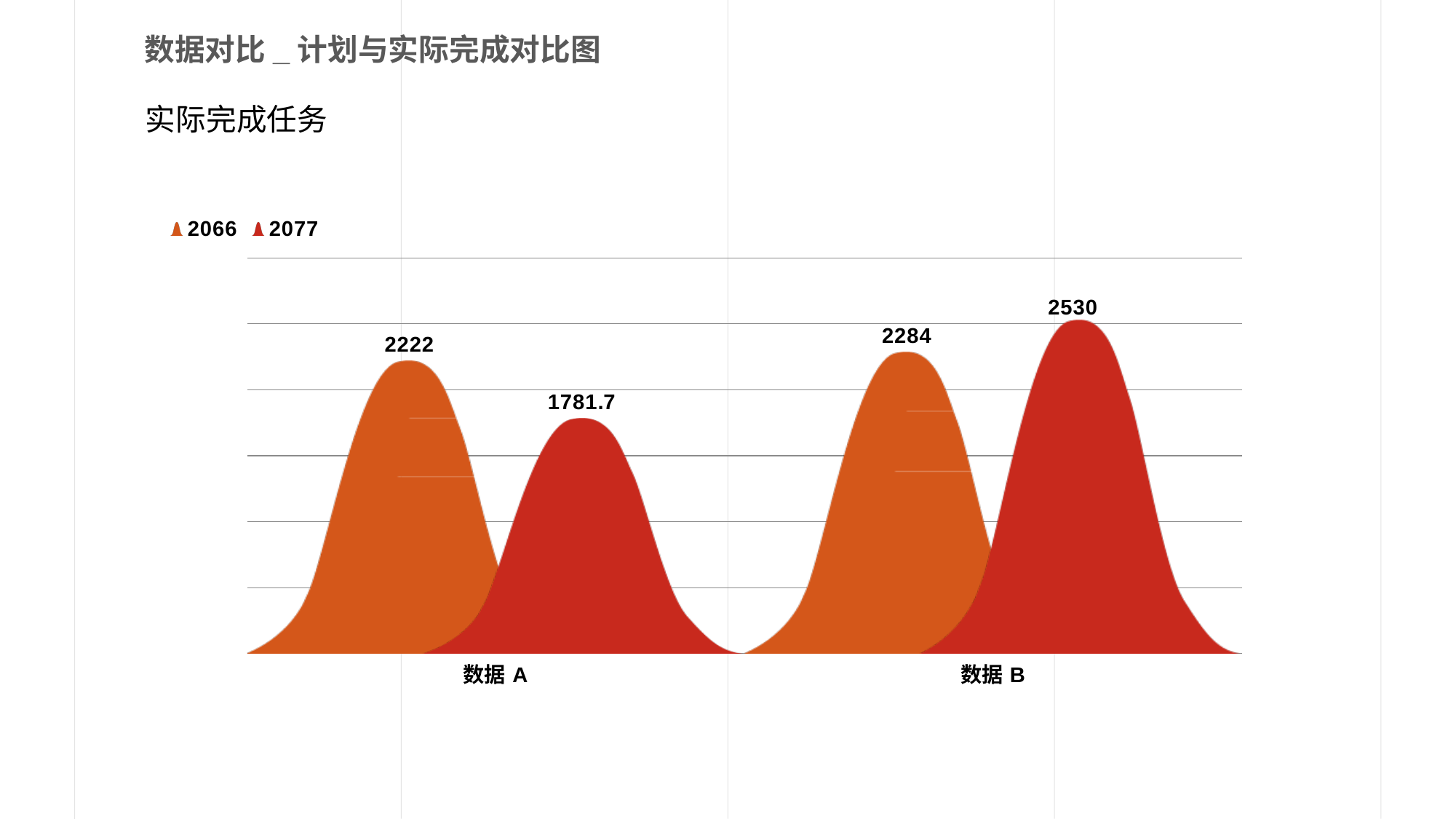

数据对比_计划与实际完成对比图
实际完成任务

### Chart

| Category | 2066 | 2077 |
|---|---|---|
| 数据A | 2222.0 | 1781.7 |
| 数据B | 2284.0 | 2530.0 |